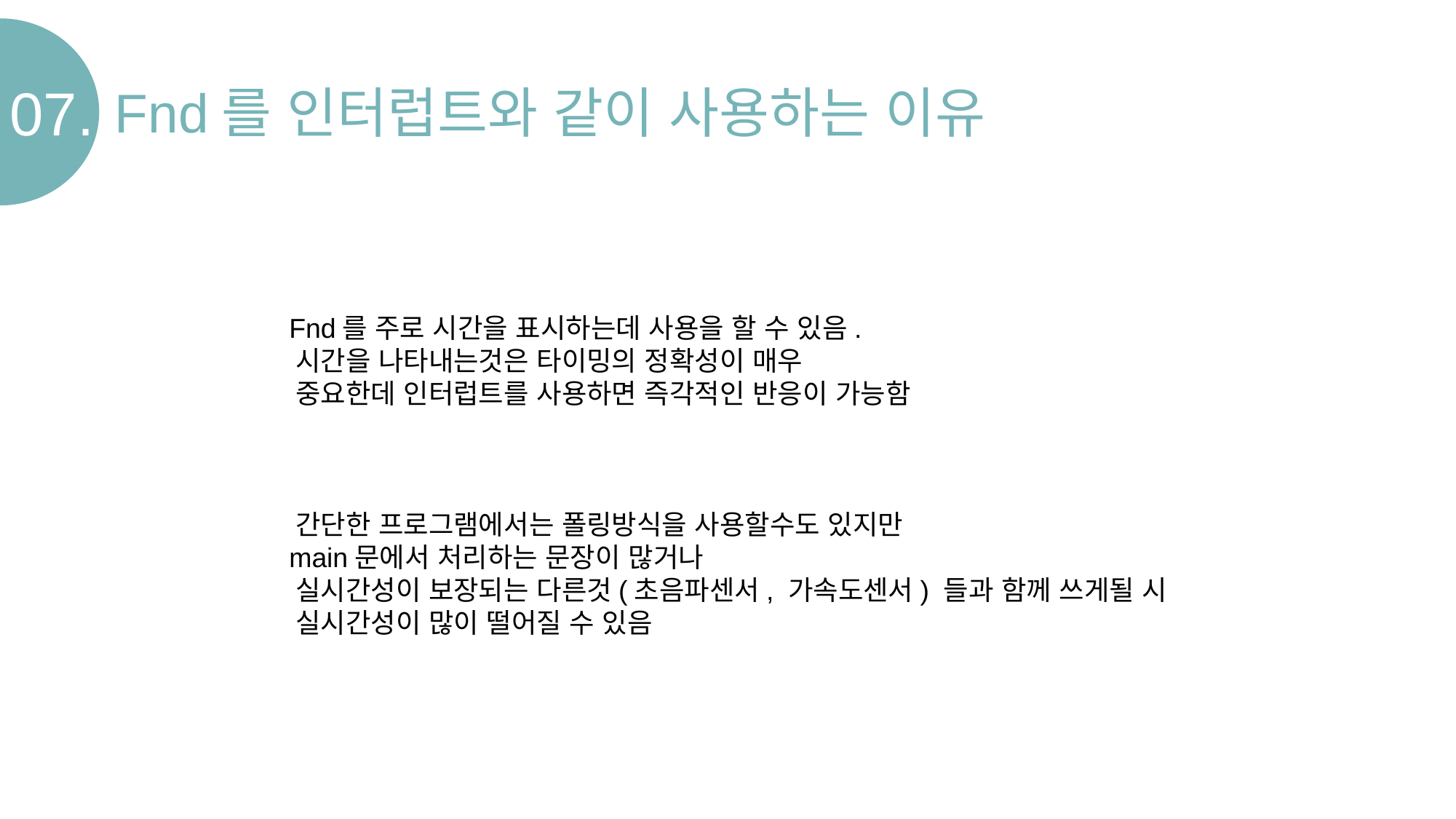

07.
Fnd를 인터럽트와 같이 사용하는 이유
                         Fnd를 주로 시간을 표시하는데 사용을 할 수 있음.
                         시간을 나타내는것은 타이밍의 정확성이 매우
                         중요한데 인터럽트를 사용하면 즉각적인 반응이 가능함

                         간단한 프로그램에서는 폴링방식을 사용할수도 있지만
                         main문에서 처리하는 문장이 많거나
                         실시간성이 보장되는 다른것(초음파센서, 가속도센서) 들과 함께 쓰게될 시
                         실시간성이 많이 떨어질 수 있음